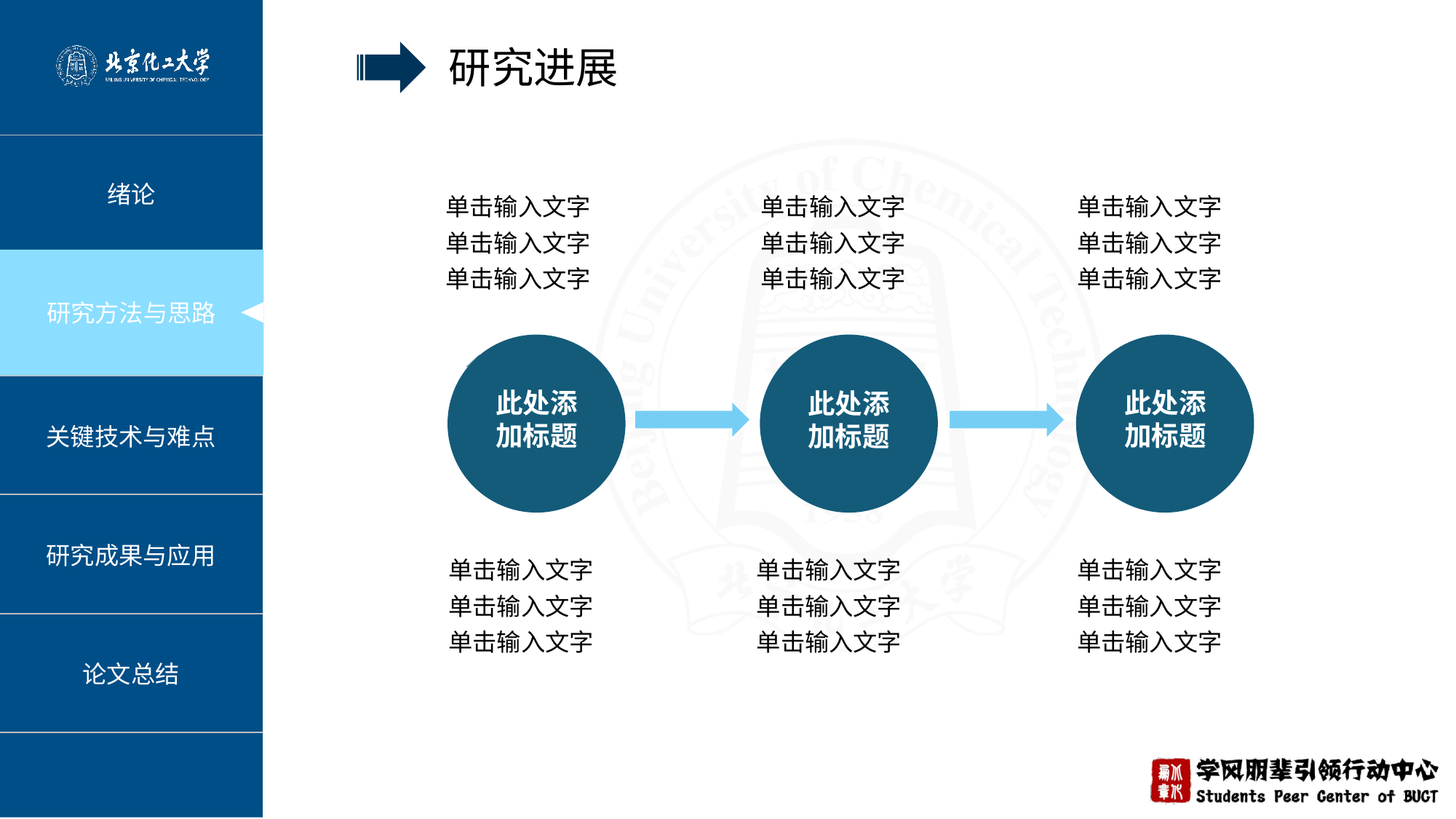

研究进展
单击输入文字
单击输入文字
单击输入文字
单击输入文字
单击输入文字
单击输入文字
单击输入文字
单击输入文字
单击输入文字

此处添加标题
此处添加标题
此处添加标题
单击输入文字
单击输入文字
单击输入文字
单击输入文字
单击输入文字
单击输入文字
单击输入文字
单击输入文字
单击输入文字